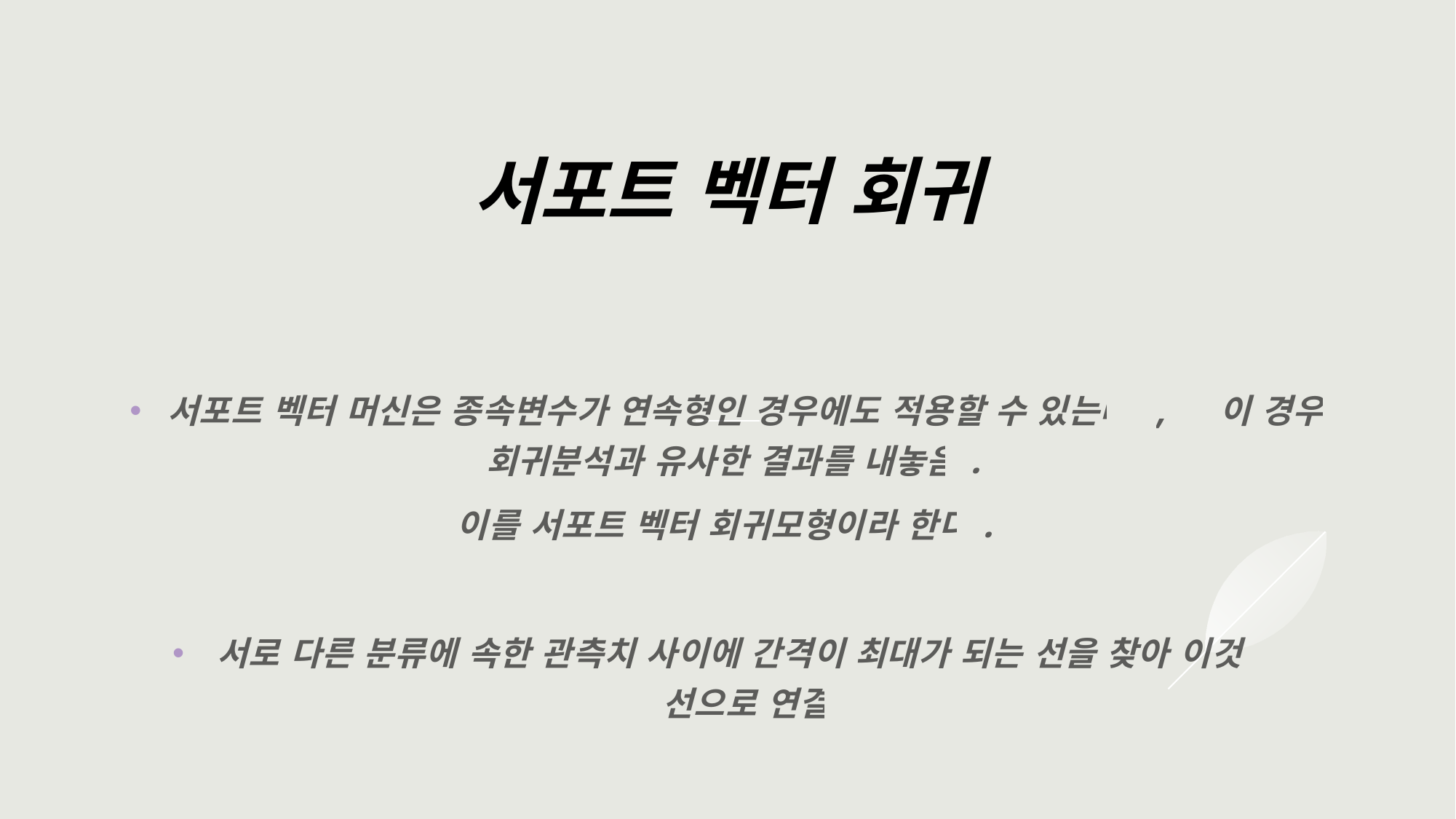

# 서포트 벡터 회귀
서포트 벡터 머신은 종속변수가 연속형인 경우에도 적용할 수 있는데 ,  이 경우 회귀분석과 유사한 결과를 내놓음.
이를 서포트 벡터 회귀모형이라 한다.

서로 다른 분류에 속한 관측치 사이에 간격이 최대가 되는 선을 찾아 이것을 선으로 연결